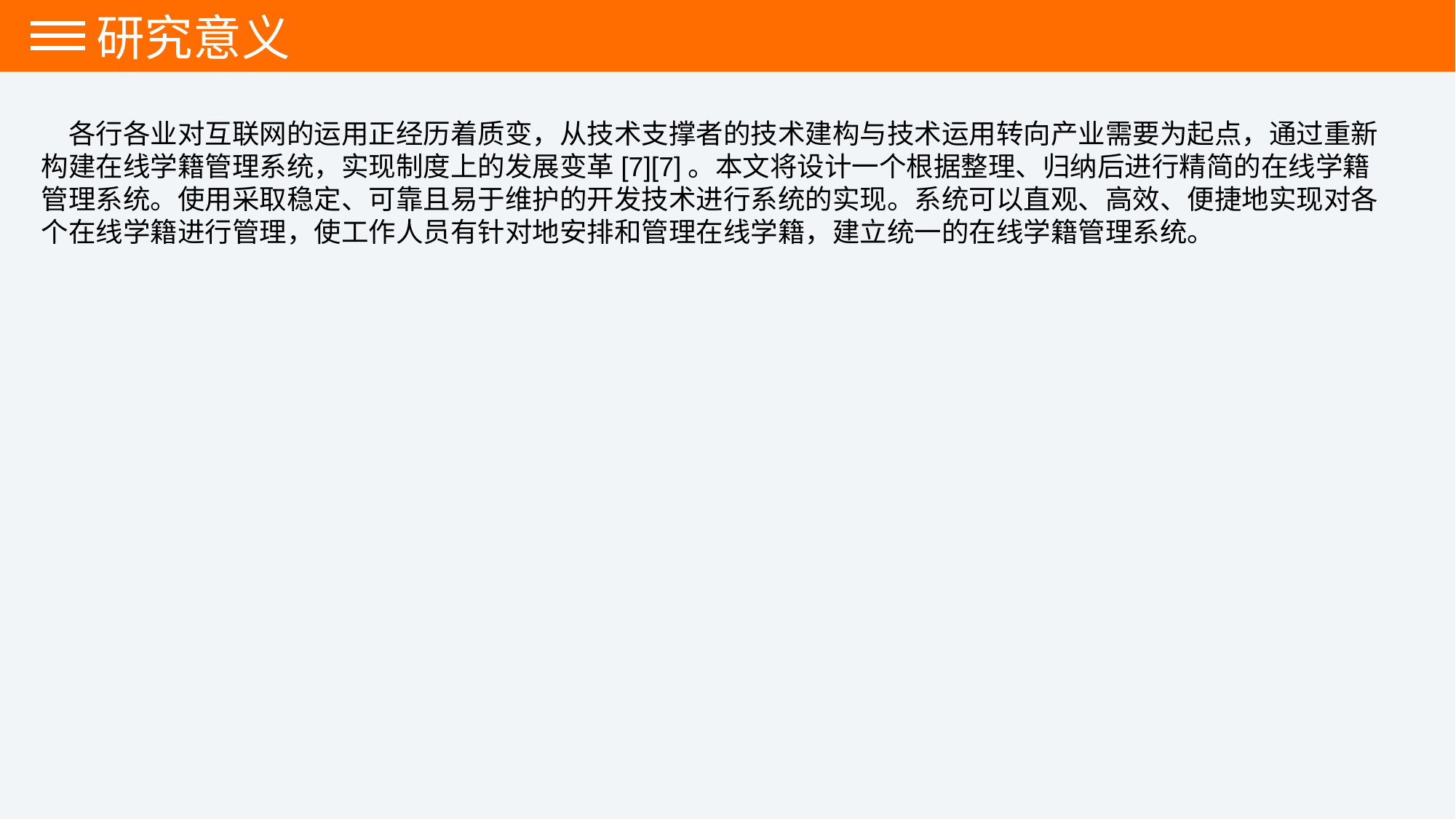

研究意义
　各行各业对互联网的运用正经历着质变，从技术支撑者的技术建构与技术运用转向产业需要为起点，通过重新构建在线学籍管理系统，实现制度上的发展变革[7][7]。本文将设计一个根据整理、归纳后进行精简的在线学籍管理系统。使用采取稳定、可靠且易于维护的开发技术进行系统的实现。系统可以直观、高效、便捷地实现对各个在线学籍进行管理，使工作人员有针对地安排和管理在线学籍，建立统一的在线学籍管理系统。